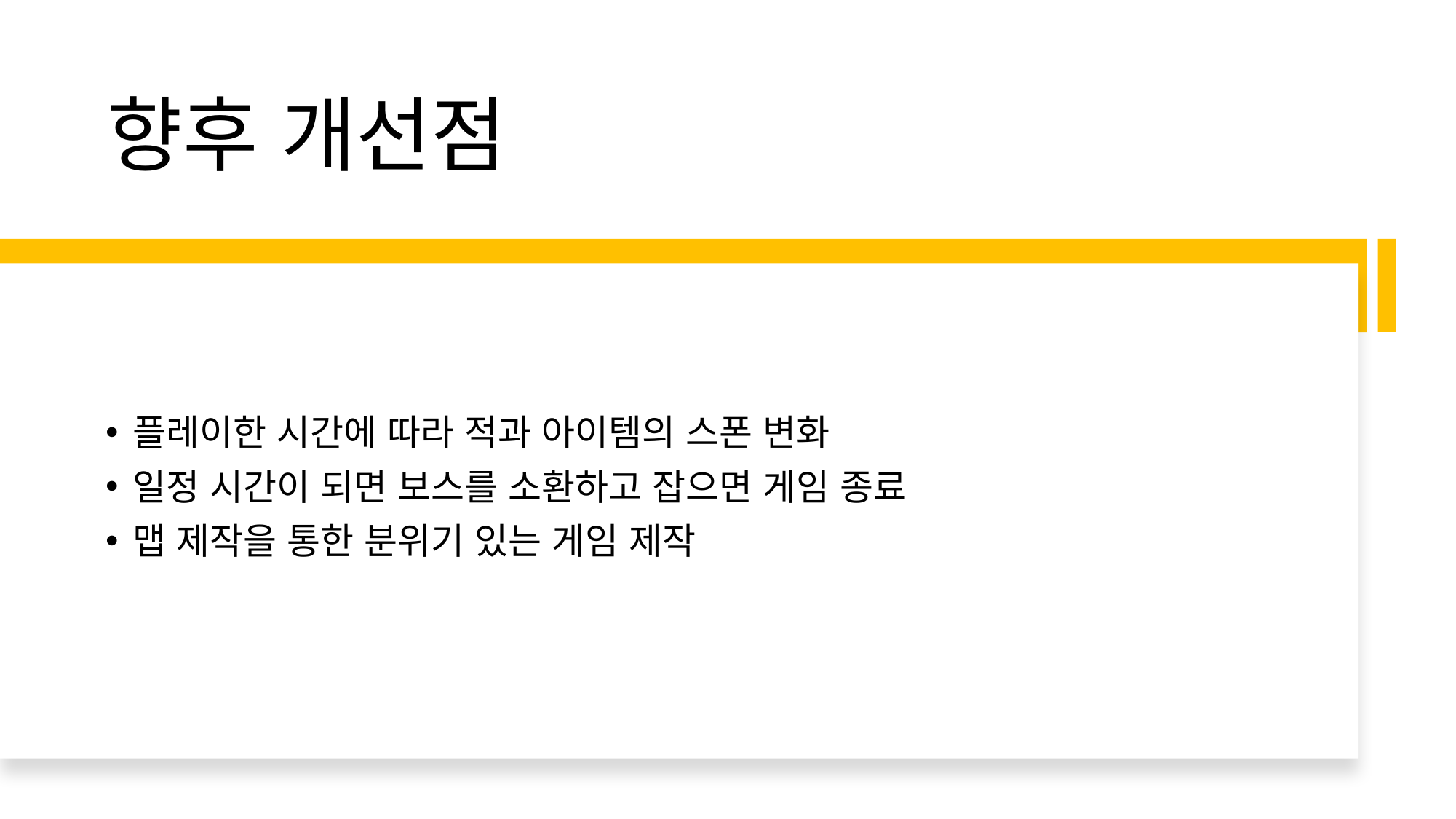

# 향후 개선점

플레이한 시간에 따라 적과 아이템의 스폰 변화
일정 시간이 되면 보스를 소환하고 잡으면 게임 종료
맵 제작을 통한 분위기 있는 게임 제작